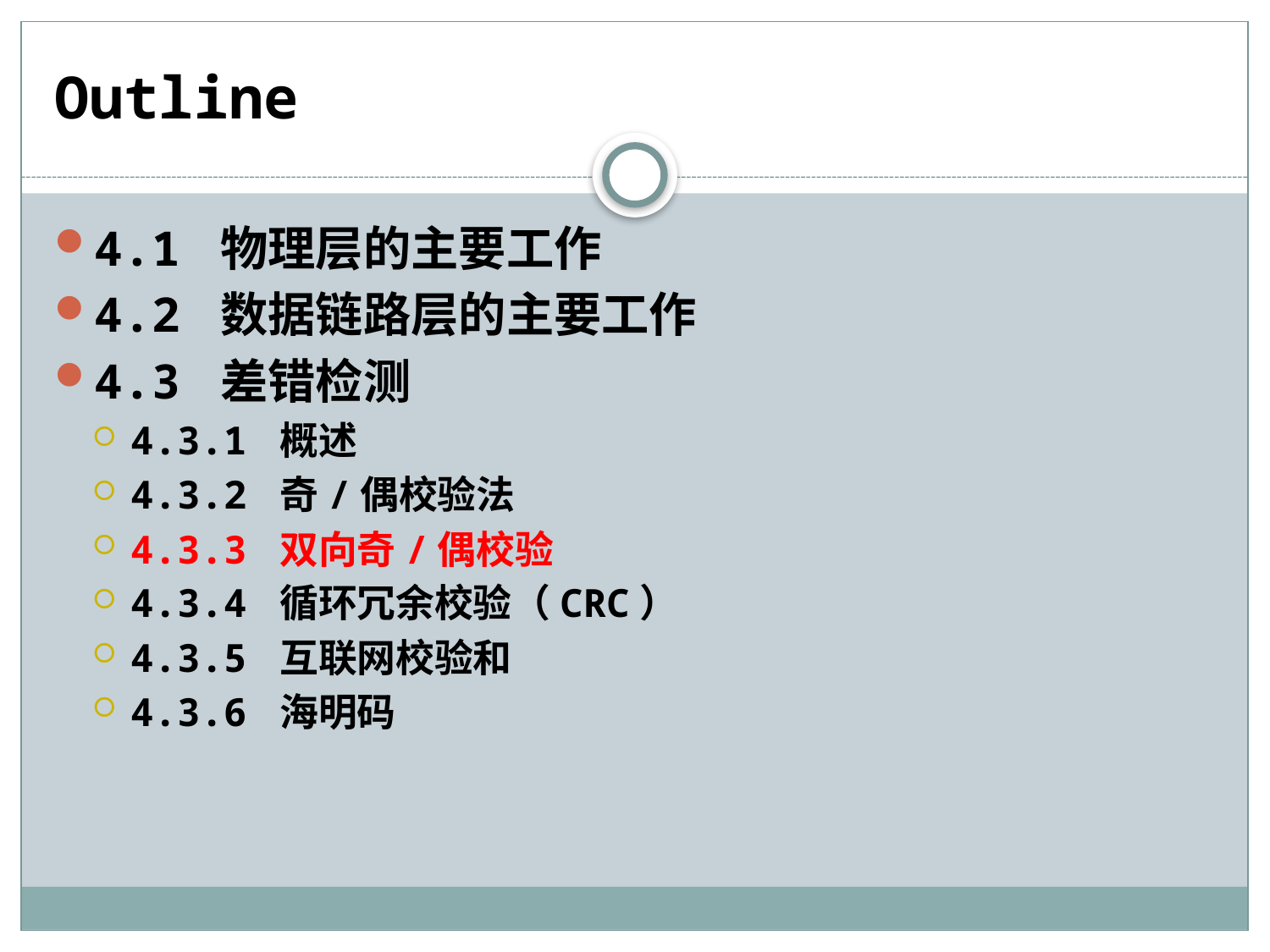

# Outline
4.1 物理层的主要工作
4.2 数据链路层的主要工作
4.3 差错检测
4.3.1 概述
4.3.2 奇/偶校验法
4.3.3 双向奇/偶校验
4.3.4 循环冗余校验（CRC）
4.3.5 互联网校验和
4.3.6 海明码